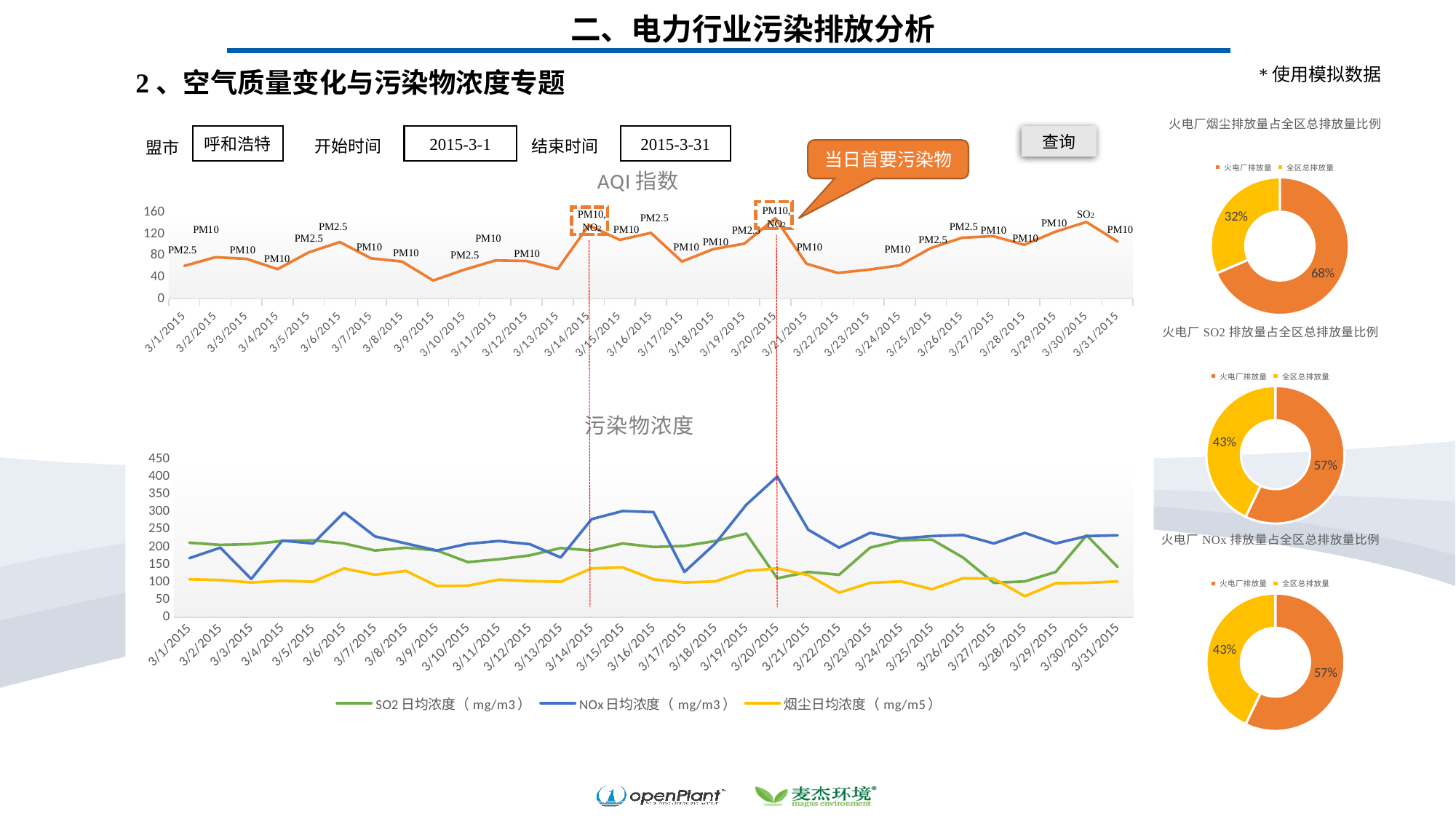

二、电力行业污染排放分析
*使用模拟数据
2、空气质量变化与污染物浓度专题

### Chart: 火电厂烟尘排放量占全区总排放量比例

| Category |  |
|---|---|
| 火电厂排放量 | 5000.0 |
| 全区总排放量 | 2300.0 |
呼和浩特
2015-3-31
查询
2015-3-1
结束时间
开始时间
盟市
当日首要污染物

### Chart:

| Category | AQI指数 |
|---|---|
| 42094 | 106.0 |
| 42093 | 142.0 |
| 42092 | 124.0 |
| 42091 | 100.0 |
| 42090 | 116.0 |
| 42089 | 113.0 |
| 42088 | 94.0 |
| 42087 | 62.0 |
| 42086 | 54.0 |
| 42085 | 48.0 |
| 42084 | 65.0 |
| 42083 | 149.0 |
| 42082 | 102.0 |
| 42081 | 92.0 |
| 42080 | 69.0 |
| 42079 | 122.0 |
| 42078 | 109.0 |
| 42077 | 136.0 |
| 42076 | 55.0 |
| 42075 | 70.0 |
| 42074 | 71.0 |
| 42073 | 54.0 |
| 42072 | 34.0 |
| 42071 | 69.0 |
| 42070 | 75.0 |
| 42069 | 105.0 |
| 42068 | 86.0 |
| 42067 | 55.0 |
| 42066 | 74.0 |
| 42065 | 77.0 |
| 42064 | 61.0 |
PM10,NO2

SO2
PM10,NO2
PM2.5

PM10
PM2.5
PM2.5
PM10
PM10
PM2.5
PM10
PM10
PM2.5
PM10
PM2.5
PM10
PM10
PM10
PM10
PM10
PM2.5
PM10
PM10
PM2.5
PM10

### Chart: 火电厂SO2排放量占全区总排放量比例

| Category |  |
|---|---|
| 火电厂排放量 | 2000.0 |
| 全区总排放量 | 1503.0 |

### Chart: 污染物浓度

| Category | SO2日均浓度（mg/m3） | NOx日均浓度（mg/m3） | 烟尘日均浓度（mg/m5） |
|---|---|---|---|
| 42094 | 143.0 | 233.0 | 102.0 |
| 42093 | 233.0 | 231.0 | 98.0 |
| 42092 | 129.0 | 210.0 | 97.0 |
| 42091 | 102.0 | 240.0 | 60.0 |
| 42090 | 98.0 | 210.0 | 110.0 |
| 42089 | 170.0 | 234.0 | 111.0 |
| 42088 | 221.0 | 231.0 | 80.0 |
| 42087 | 219.0 | 224.0 | 102.0 |
| 42086 | 198.0 | 240.0 | 98.0 |
| 42085 | 121.0 | 198.0 | 70.0 |
| 42084 | 129.0 | 249.0 | 120.0 |
| 42083 | 111.0 | 400.0 | 139.0 |
| 42082 | 238.0 | 320.0 | 132.0 |
| 42081 | 217.0 | 210.0 | 102.0 |
| 42080 | 203.0 | 129.0 | 99.0 |
| 42079 | 200.0 | 299.0 | 108.0 |
| 42078 | 210.0 | 302.0 | 142.0 |
| 42077 | 190.0 | 279.0 | 139.0 |
| 42076 | 197.0 | 170.0 | 101.0 |
| 42075 | 176.0 | 208.0 | 103.0 |
| 42074 | 165.0 | 217.0 | 107.0 |
| 42073 | 157.0 | 209.0 | 90.0 |
| 42072 | 190.0 | 190.0 | 89.0 |
| 42071 | 198.0 | 210.0 | 132.0 |
| 42070 | 190.0 | 230.0 | 121.0 |
| 42069 | 210.0 | 298.0 | 139.0 |
| 42068 | 219.0 | 210.0 | 101.0 |
| 42067 | 217.0 | 218.0 | 104.0 |
| 42066 | 208.0 | 109.0 | 99.0 |
| 42065 | 206.0 | 198.0 | 106.0 |
| 42064 | 212.0 | 168.0 | 108.0 |

### Chart: 火电厂NOx排放量占全区总排放量比例

| Category |  |
|---|---|
| 火电厂排放量 | 2000.0 |
| 全区总排放量 | 1503.0 |